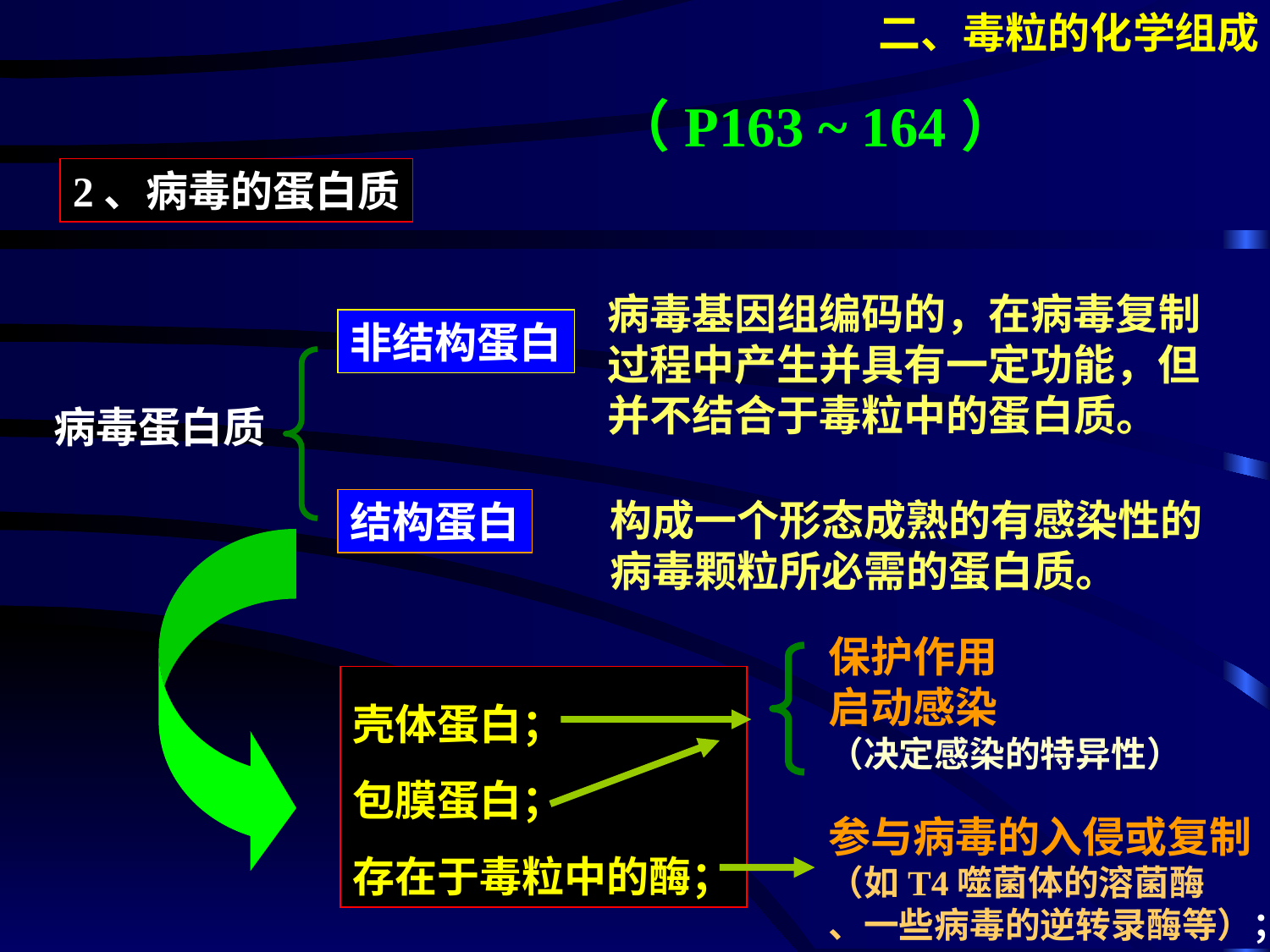

二、毒粒的化学组成
（P163 ~ 164）
2、病毒的蛋白质
病毒基因组编码的，在病毒复制过程中产生并具有一定功能，但并不结合于毒粒中的蛋白质。
非结构蛋白

病毒蛋白质
构成一个形态成熟的有感染性的病毒颗粒所必需的蛋白质。
结构蛋白

保护作用
启动感染
（决定感染的特异性）

壳体蛋白；
包膜蛋白；
存在于毒粒中的酶；

参与病毒的入侵或复制
（如T4噬菌体的溶菌酶
、一些病毒的逆转录酶等）；